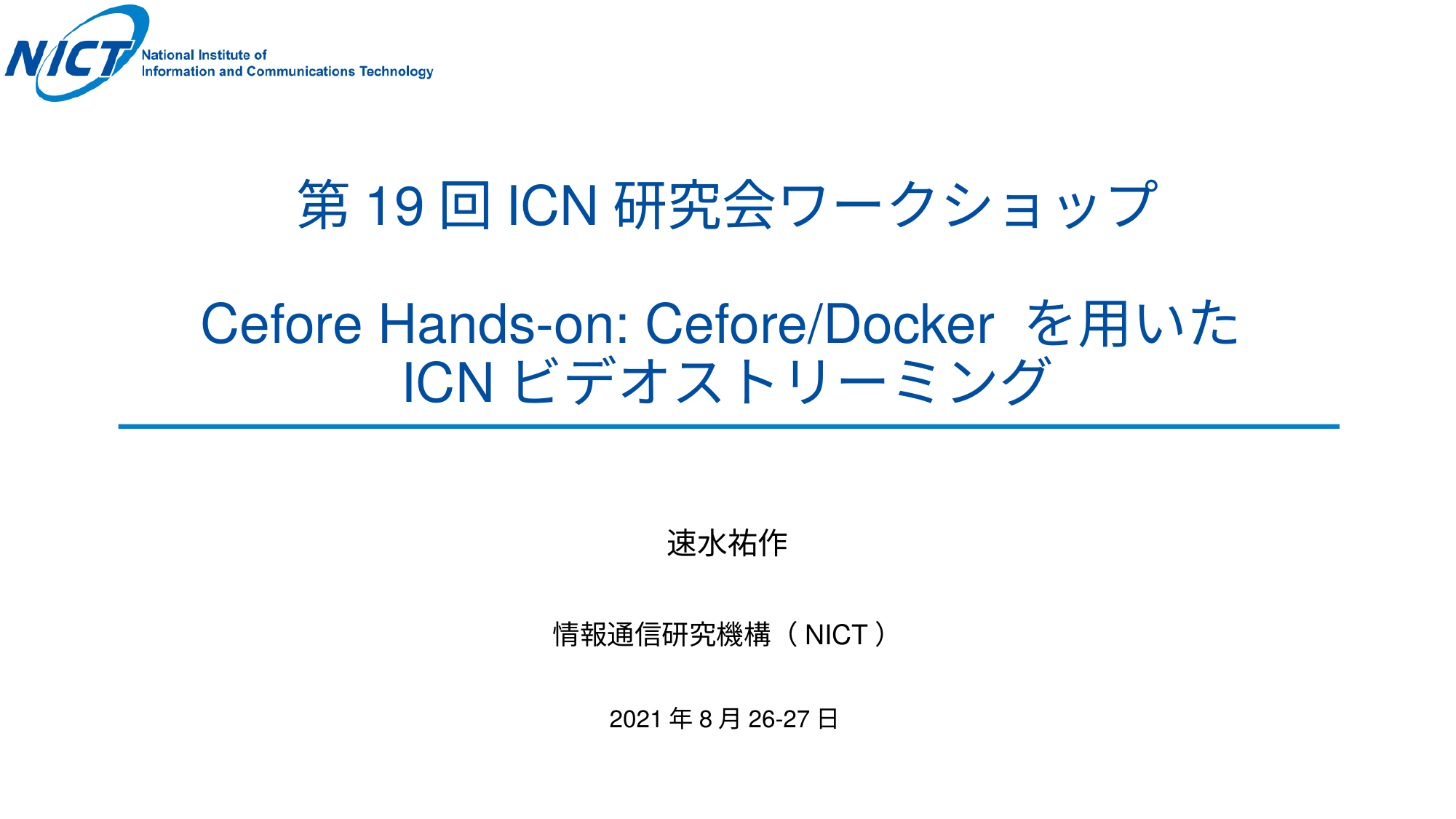

# 第19回ICN研究会ワークショップ Cefore Hands-on: Cefore/Docker を用いたICNビデオストリーミング
速水祐作

情報通信研究機構（NICT）

2021年8月26-27日